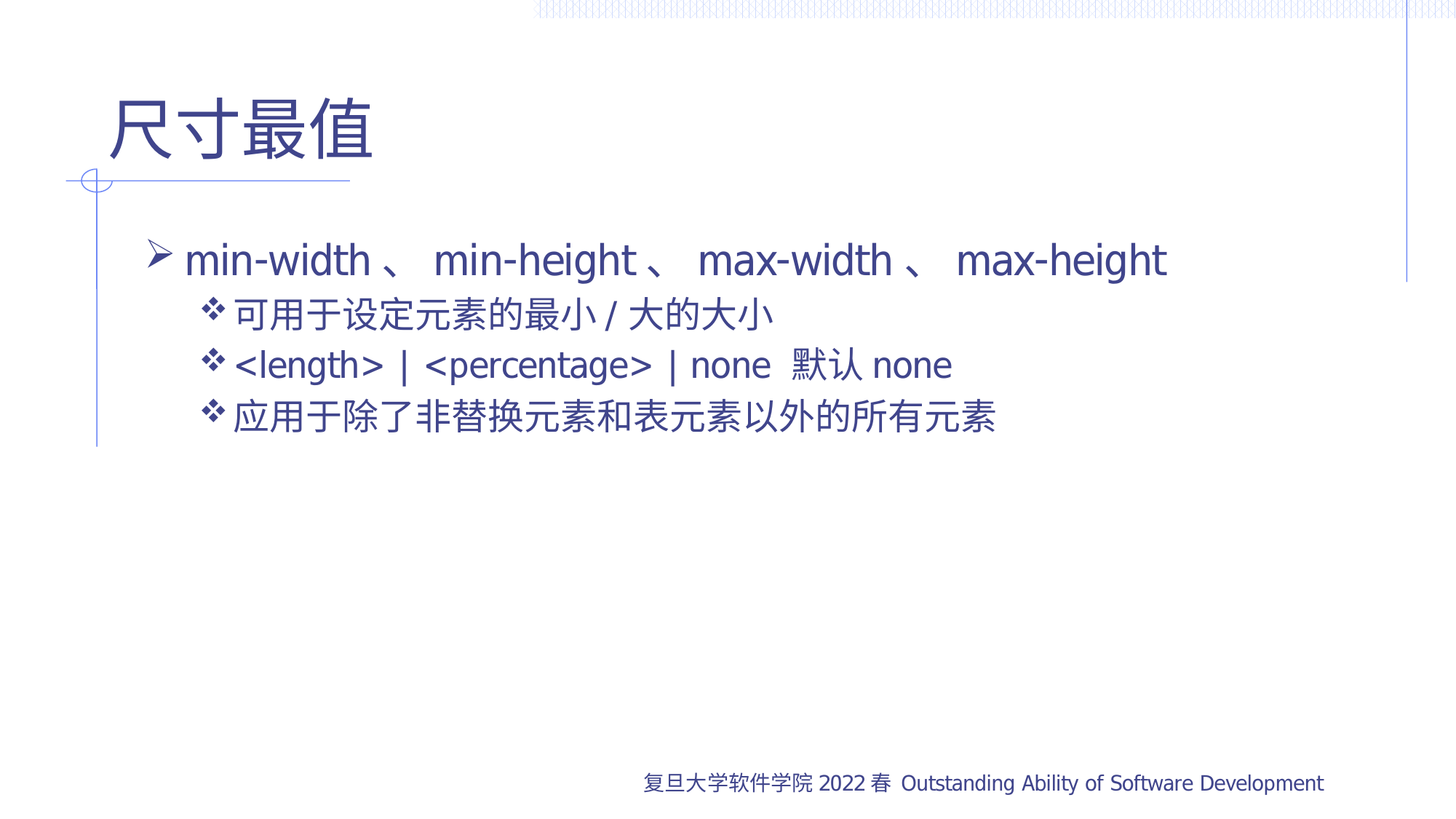

# 尺寸最值
min-width、min-height、max-width、max-height
可用于设定元素的最小/大的大小
<length> | <percentage> | none 默认none
应用于除了非替换元素和表元素以外的所有元素